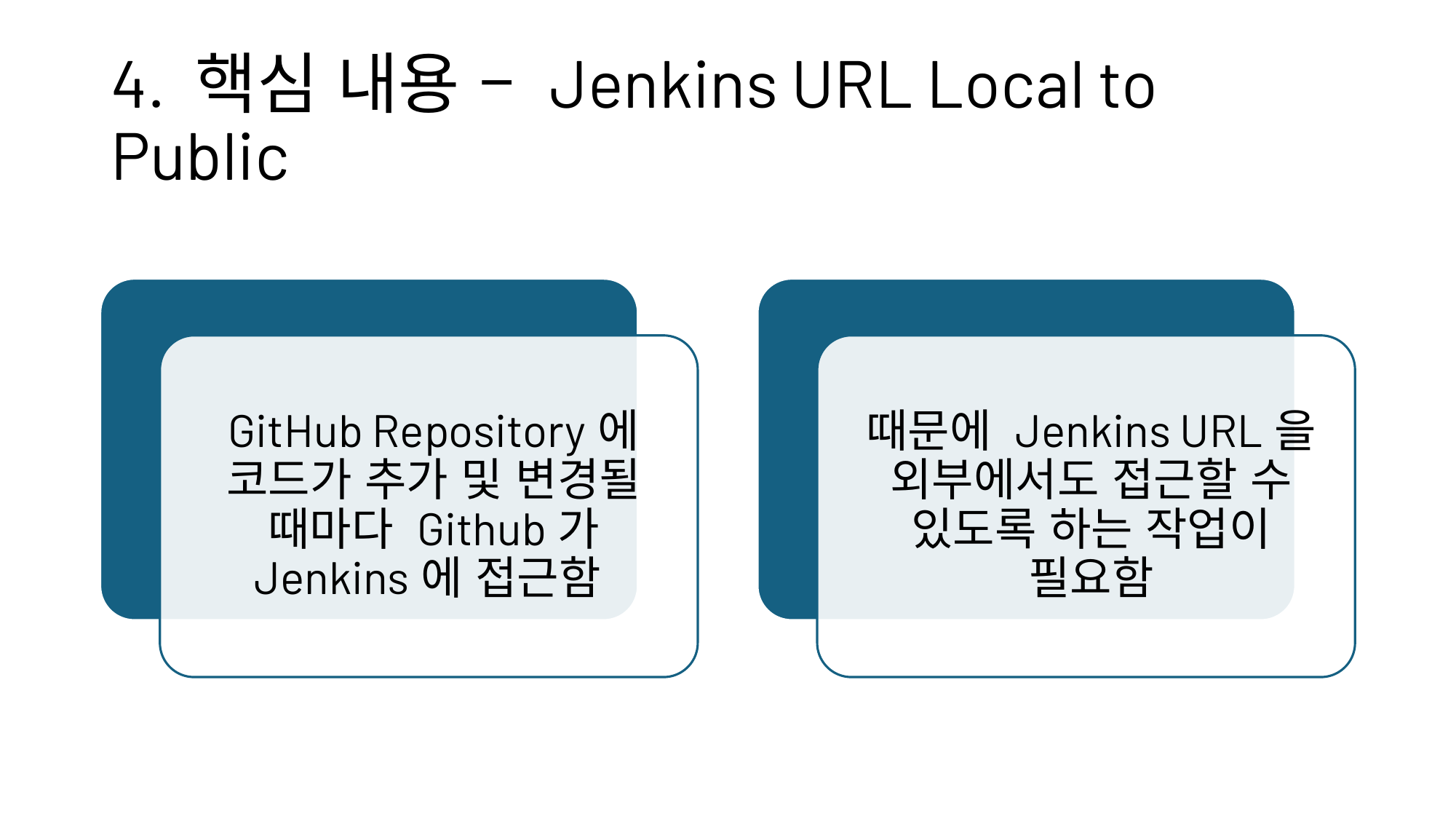

# 4. 핵심 내용 – Jenkins URL Local to Public
GitHub Repository에 코드가 추가 및 변경될 때마다 Github가 Jenkins에 접근함
때문에 Jenkins URL을 외부에서도 접근할 수 있도록 하는 작업이 필요함